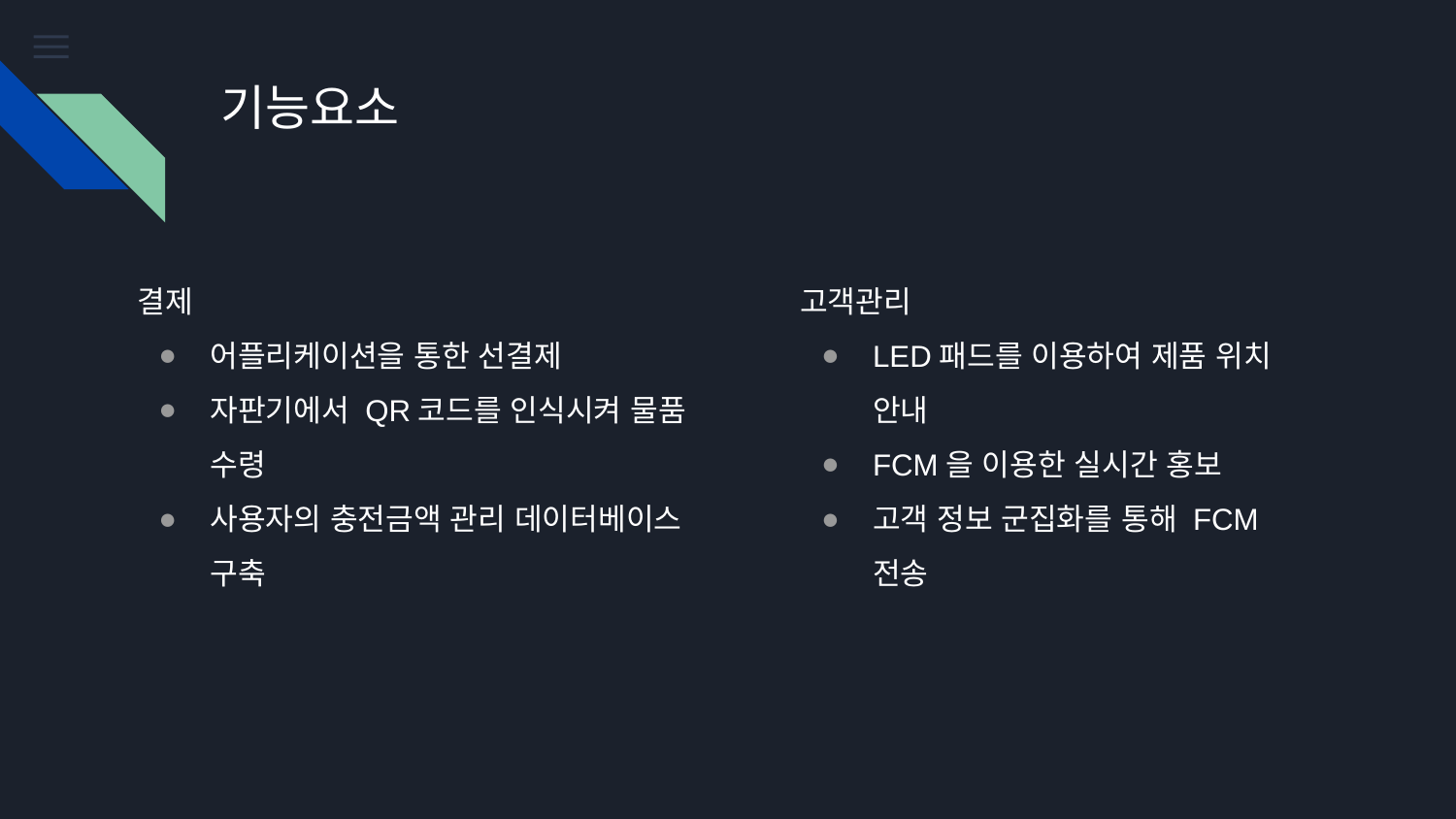

# 기능요소
결제​
어플리케이션을 통한 선결제
자판기에서 QR코드를 인식시켜 물품 수령​
사용자의 충전금액 관리 데이터베이스 구축
고객관리
LED패드를 이용하여 제품 위치 안내
FCM을 이용한 실시간 홍보​
고객 정보 군집화를 통해 FCM 전송